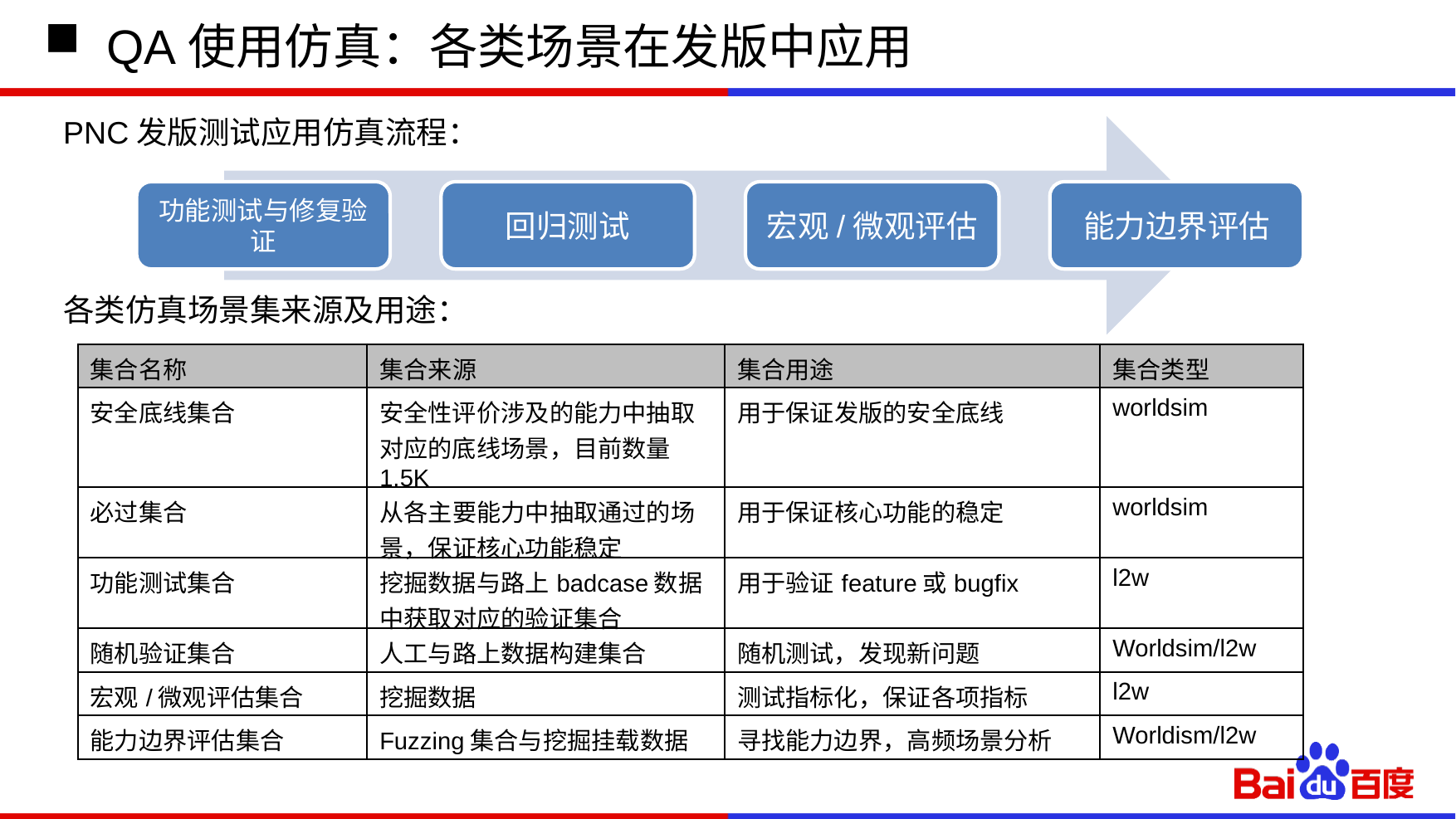

# QA使用仿真：各类场景在发版中应用
PNC发版测试应用仿真流程：
功能测试与修复验证
回归测试
宏观/微观评估
能力边界评估
各类仿真场景集来源及用途：
| 集合名称 | 集合来源 | 集合用途 | 集合类型 |
| --- | --- | --- | --- |
| 安全底线集合 | 安全性评价涉及的能力中抽取对应的底线场景，目前数量1.5K | 用于保证发版的安全底线 | worldsim |
| 必过集合 | 从各主要能力中抽取通过的场景，保证核心功能稳定 | 用于保证核心功能的稳定 | worldsim |
| 功能测试集合 | 挖掘数据与路上badcase数据中获取对应的验证集合 | 用于验证feature或bugfix | l2w |
| 随机验证集合 | 人工与路上数据构建集合 | 随机测试，发现新问题 | Worldsim/l2w |
| 宏观/微观评估集合 | 挖掘数据 | 测试指标化，保证各项指标 | l2w |
| 能力边界评估集合 | Fuzzing集合与挖掘挂载数据 | 寻找能力边界，高频场景分析 | Worldism/l2w |